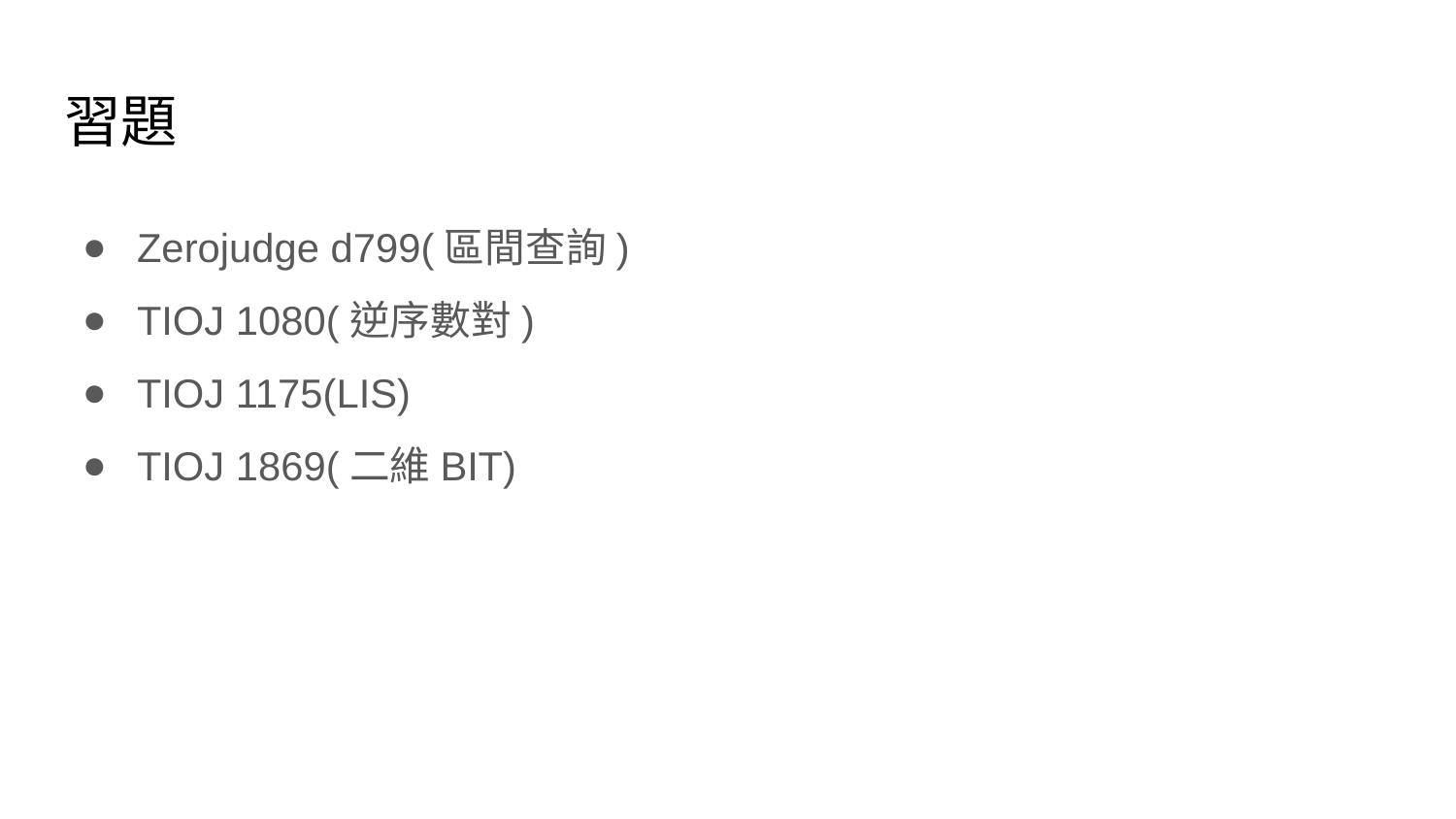

# 習題
Zerojudge d799(區間查詢)
TIOJ 1080(逆序數對)
TIOJ 1175(LIS)
TIOJ 1869(二維BIT)